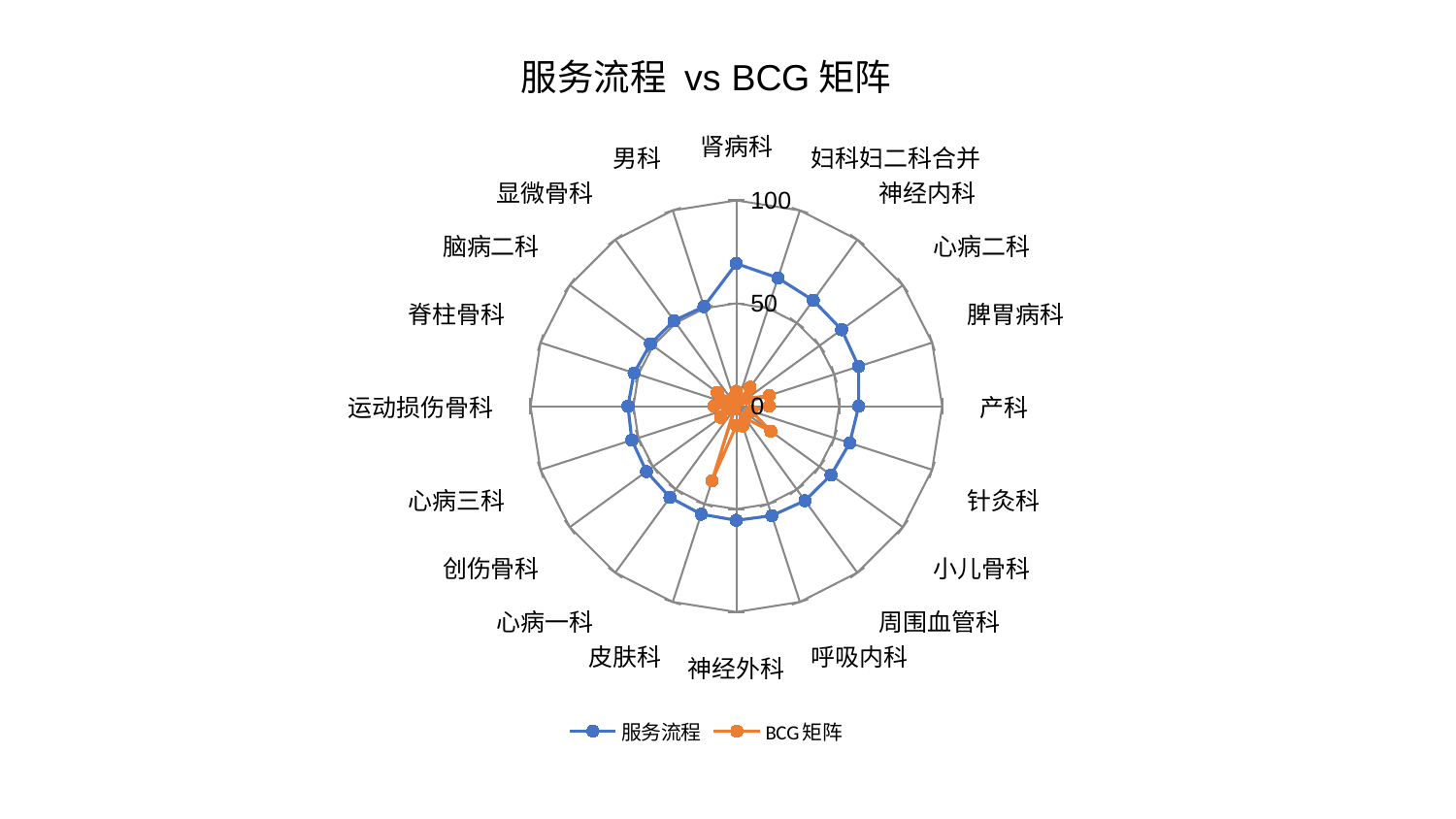

### Chart: 服务流程 vs BCG矩阵

| Category | 服务流程 | BCG矩阵 |
|---|---|---|
| 肾病科 | 69.30975360394099 | 7.252788064782751 |
| 妇科妇二科合并 | 65.49206372119022 | 2.7095172600044464 |
| 神经内科 | 63.56355022602148 | 11.376954689736792 |
| 心病二科 | 63.26306866644734 | 6.2114848274883006 |
| 脾胃病科 | 62.46125726602688 | 16.86398599474045 |
| 产科 | 59.477913954152015 | 15.941122256457627 |
| 针灸科 | 57.929093978147264 | 7.724272466744612 |
| 小儿骨科 | 56.8818520904078 | 20.70724899794976 |
| 周围血管科 | 56.7590024479374 | 7.20150171548262 |
| 呼吸内科 | 55.91426322802941 | 10.11795230927706 |
| 神经外科 | 55.47046806816588 | 9.358718322153461 |
| 皮肤科 | 55.17423220020694 | 38.2013523061798 |
| 心病一科 | 54.82147751103957 | 1.6198872153100827 |
| 创伤骨科 | 53.978650863558116 | 9.217862252933276 |
| 心病三科 | 53.37363730087593 | 4.267857930916675 |
| 运动损伤骨科 | 52.62235942865524 | 10.852605838041976 |
| 脊柱骨科 | 52.23364088092993 | 7.905314095770392 |
| 脑病二科 | 51.57125132398625 | 11.410423775125997 |
| 显微骨科 | 51.399615284820044 | 4.134461656455562 |
| 男科 | 50.91769679527236 | 4.588437613709868 |
111